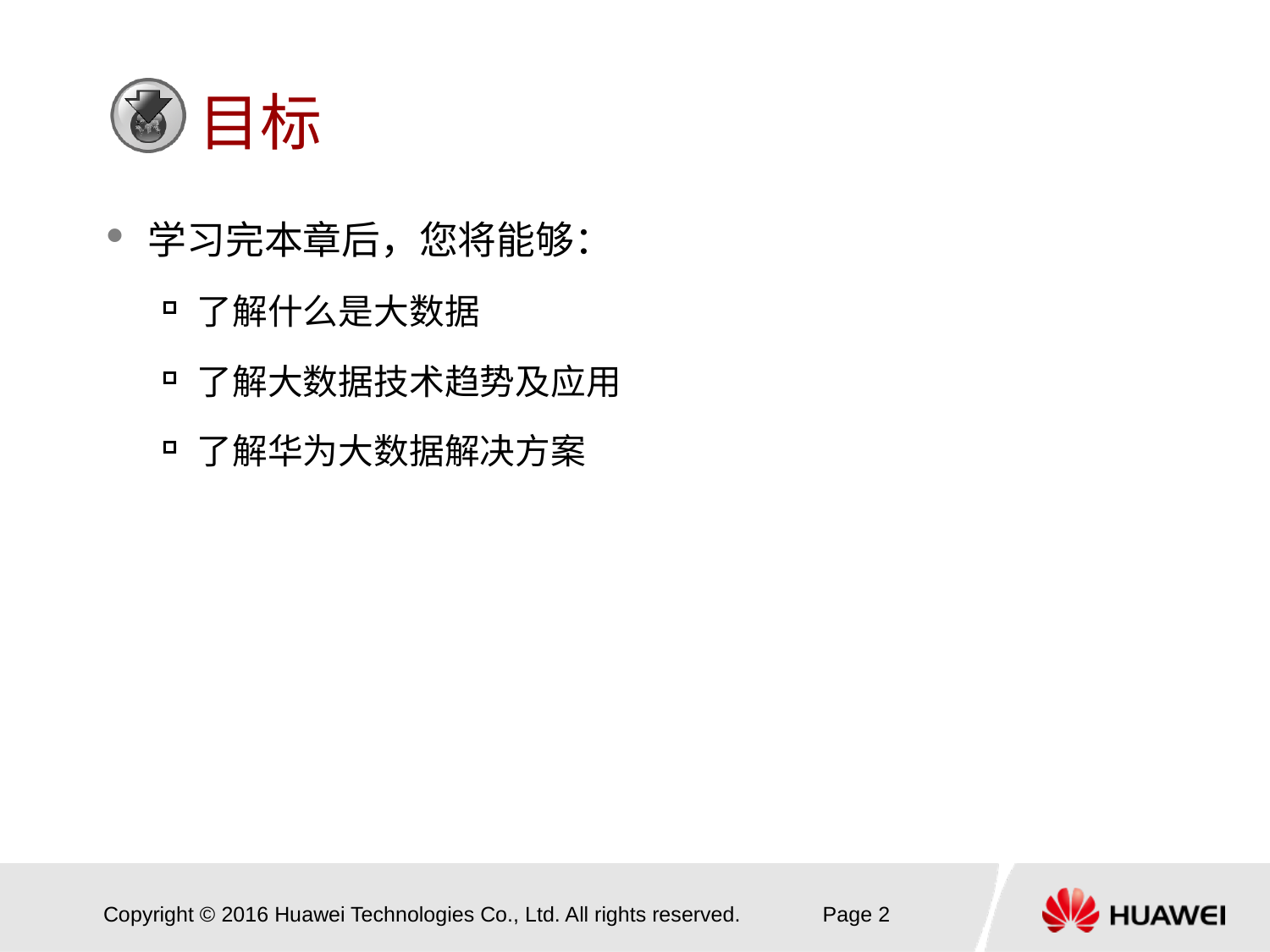

学习完本章后，您将能够：
了解什么是大数据
了解大数据技术趋势及应用
了解华为大数据解决方案